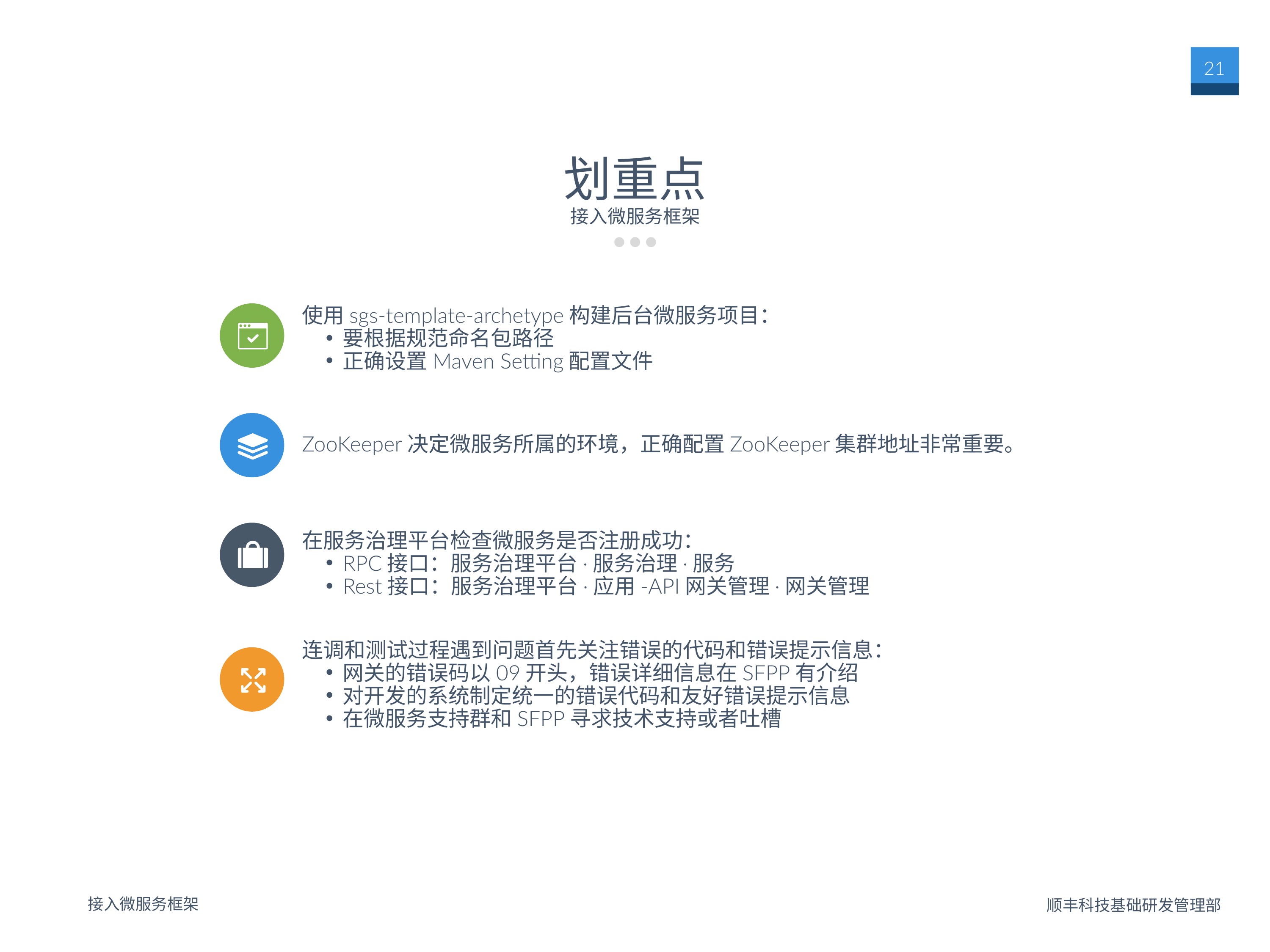

21
划重点
接入微服务框架

使用sgs-template-archetype构建后台微服务项目：
要根据规范命名包路径
正确设置Maven Setting配置文件

ZooKeeper决定微服务所属的环境，正确配置ZooKeeper集群地址非常重要。

在服务治理平台检查微服务是否注册成功：
RPC接口：服务治理平台·服务治理·服务
Rest接口：服务治理平台·应用-API网关管理·网关管理

连调和测试过程遇到问题首先关注错误的代码和错误提示信息：
网关的错误码以09开头，错误详细信息在SFPP有介绍
对开发的系统制定统一的错误代码和友好错误提示信息
在微服务支持群和SFPP寻求技术支持或者吐槽